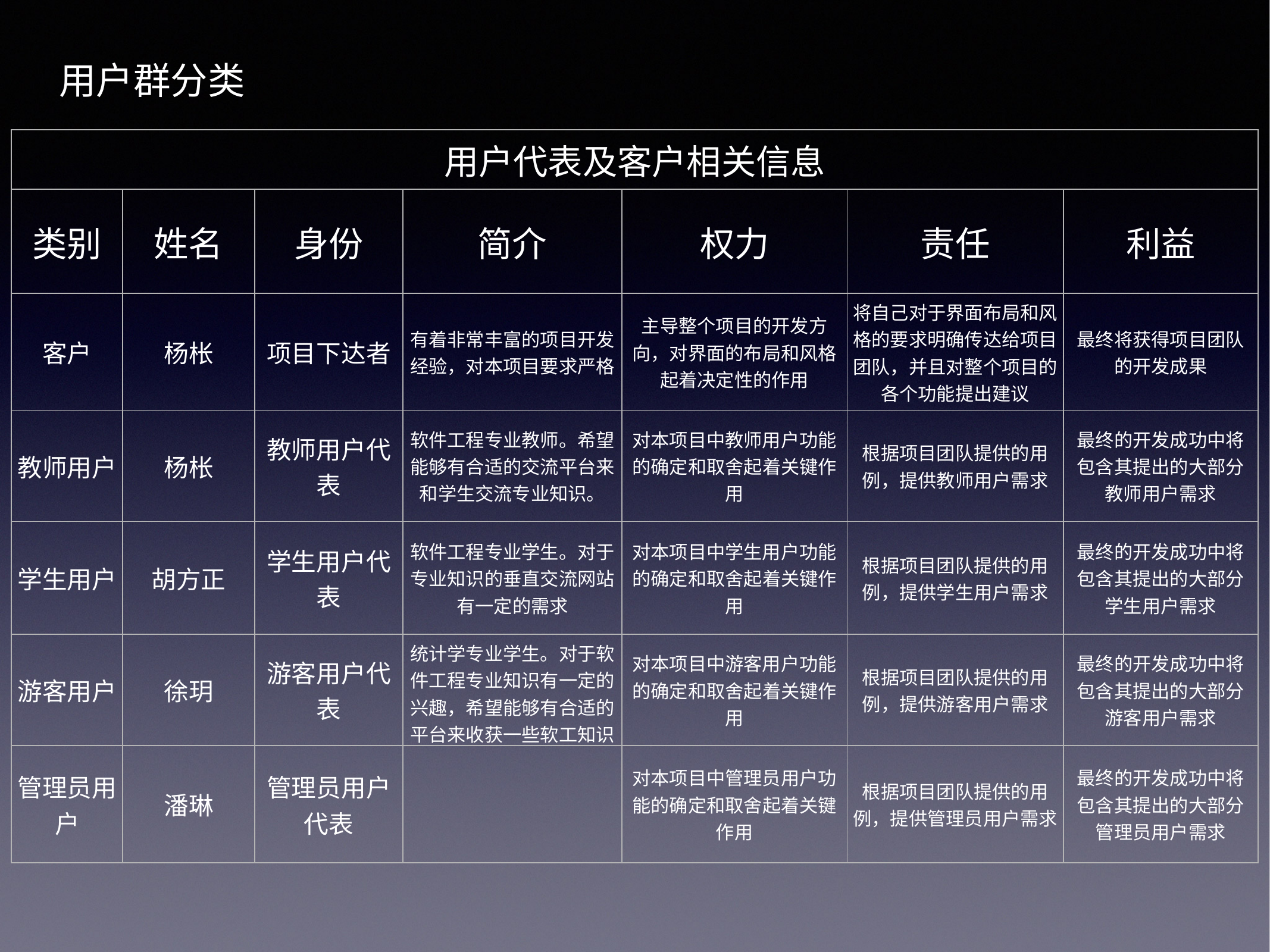

用户群分类
| 用户代表及客户相关信息 |  |  |  |  |  |  |
| --- | --- | --- | --- | --- | --- | --- |
| 类别 | 姓名 | 身份 | 简介 | 权力 | 责任 | 利益 |
| 客户 | 杨枨 | 项目下达者 | 有着非常丰富的项目开发经验，对本项目要求严格 | 主导整个项目的开发方向，对界面的布局和风格起着决定性的作用 | 将自己对于界面布局和风格的要求明确传达给项目团队，并且对整个项目的各个功能提出建议 | 最终将获得项目团队的开发成果 |
| 教师用户 | 杨枨 | 教师用户代表 | 软件工程专业教师。希望能够有合适的交流平台来和学生交流专业知识。 | 对本项目中教师用户功能的确定和取舍起着关键作用 | 根据项目团队提供的用例，提供教师用户需求 | 最终的开发成功中将包含其提出的大部分教师用户需求 |
| 学生用户 | 胡方正 | 学生用户代表 | 软件工程专业学生。对于专业知识的垂直交流网站有一定的需求 | 对本项目中学生用户功能的确定和取舍起着关键作用 | 根据项目团队提供的用例，提供学生用户需求 | 最终的开发成功中将包含其提出的大部分学生用户需求 |
| 游客用户 | 徐玥 | 游客用户代表 | 统计学专业学生。对于软件工程专业知识有一定的兴趣，希望能够有合适的平台来收获一些软工知识 | 对本项目中游客用户功能的确定和取舍起着关键作用 | 根据项目团队提供的用例，提供游客用户需求 | 最终的开发成功中将包含其提出的大部分游客用户需求 |
| 管理员用户 | 潘琳 | 管理员用户代表 |  | 对本项目中管理员用户功能的确定和取舍起着关键作用 | 根据项目团队提供的用例，提供管理员用户需求 | 最终的开发成功中将包含其提出的大部分管理员用户需求 |